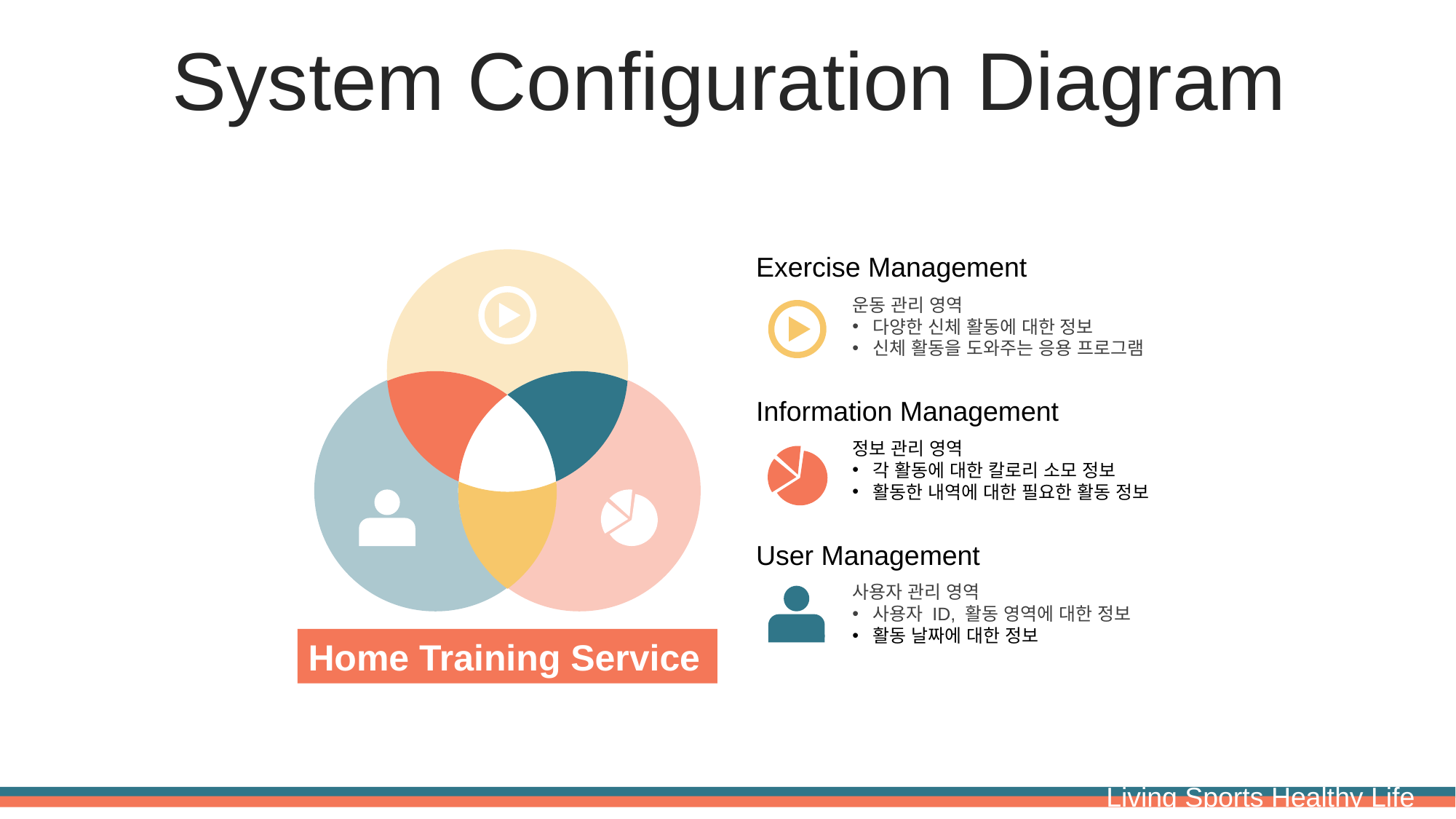

System Configuration Diagram

Exercise Management
운동 관리 영역
다양한 신체 활동에 대한 정보
신체 활동을 도와주는 응용 프로그램
Information Management
정보 관리 영역
각 활동에 대한 칼로리 소모 정보
활동한 내역에 대한 필요한 활동 정보
User Management
사용자 관리 영역
사용자 ID, 활동 영역에 대한 정보
활동 날짜에 대한 정보

Home Training Service